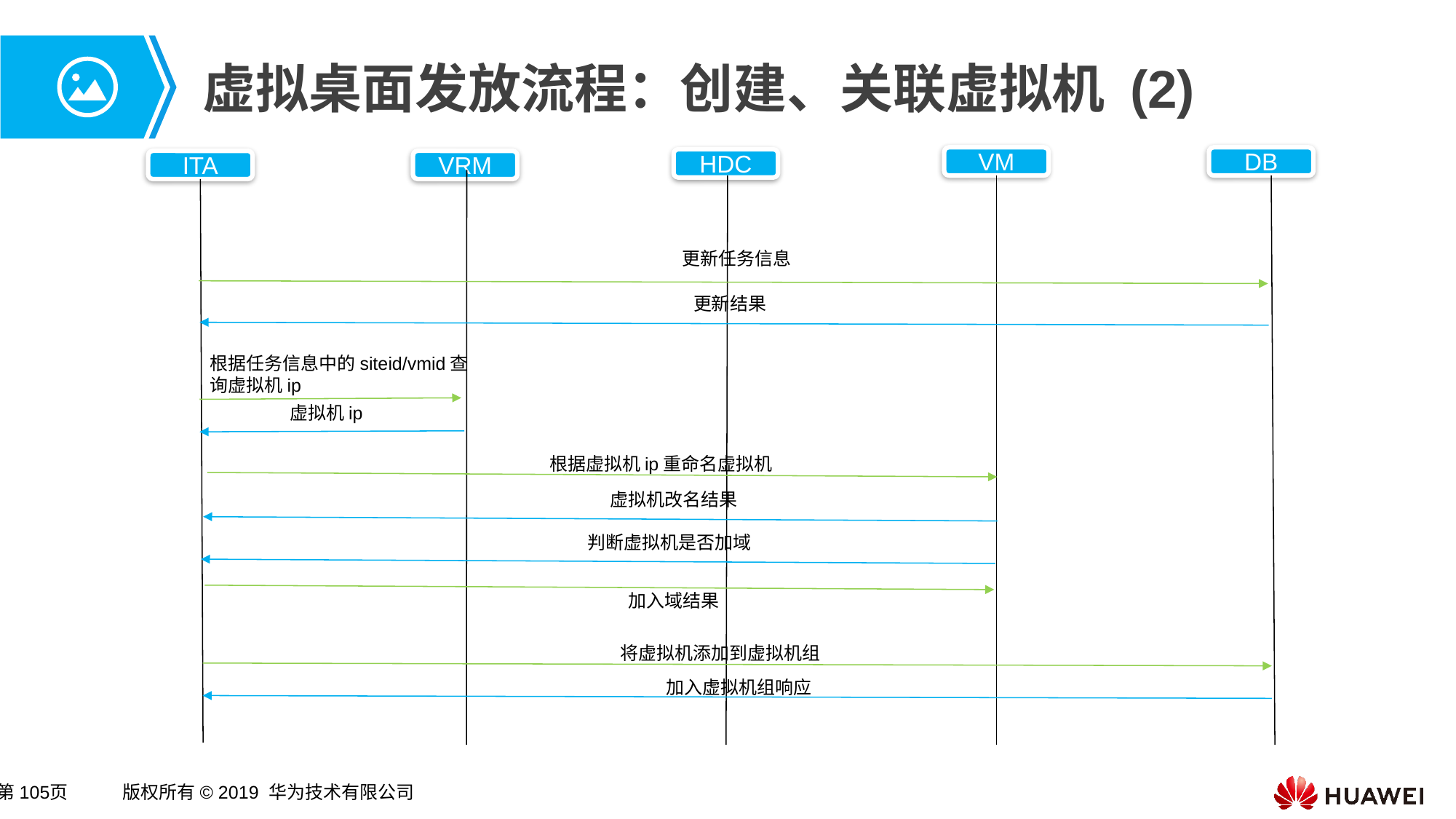

# 虚拟桌面发放流程：创建、关联虚拟机 (2)
VM
DB
HDC
ITA
VRM
更新任务信息
更新结果
根据任务信息中的siteid/vmid查询虚拟机ip
虚拟机ip
根据虚拟机ip重命名虚拟机
虚拟机改名结果
判断虚拟机是否加域
加入域结果
将虚拟机添加到虚拟机组
加入虚拟机组响应